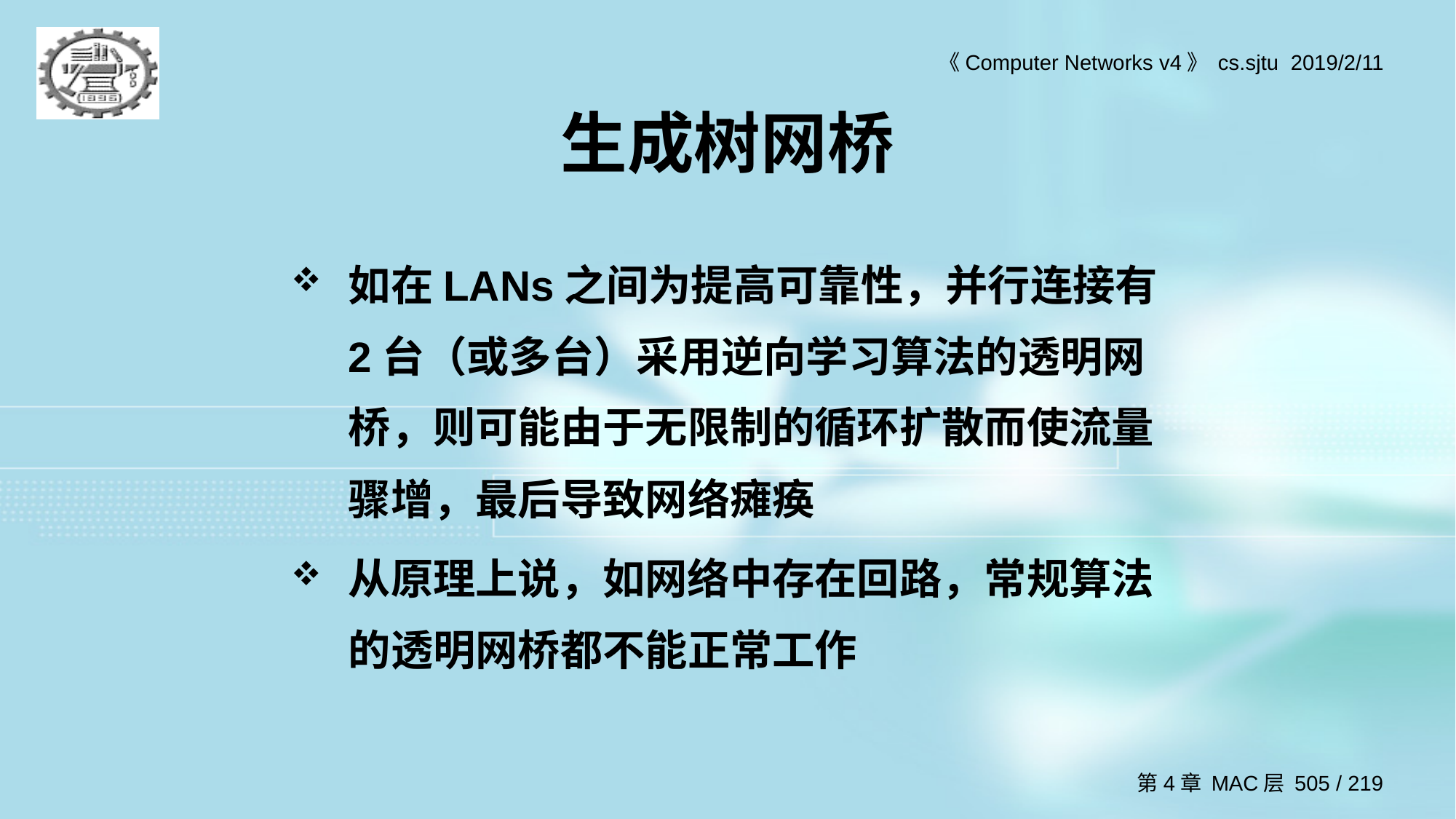

# 生成树网桥
如在LANs之间为提高可靠性，并行连接有2台（或多台）采用逆向学习算法的透明网桥，则可能由于无限制的循环扩散而使流量骤增，最后导致网络瘫痪
从原理上说，如网络中存在回路，常规算法的透明网桥都不能正常工作